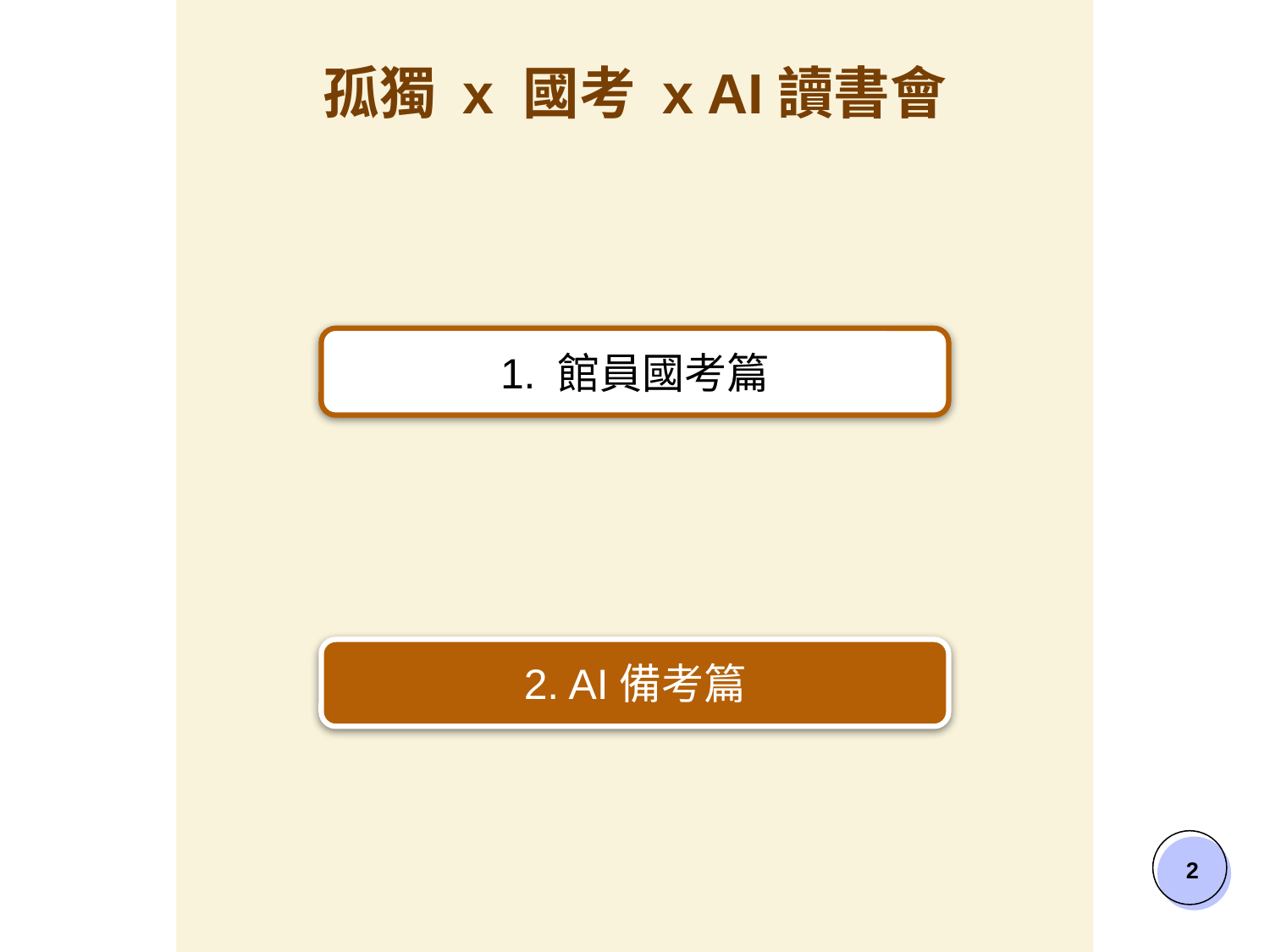

# 孤獨 x 國考 x AI讀書會

1. 館員國考篇
2. AI備考篇
2